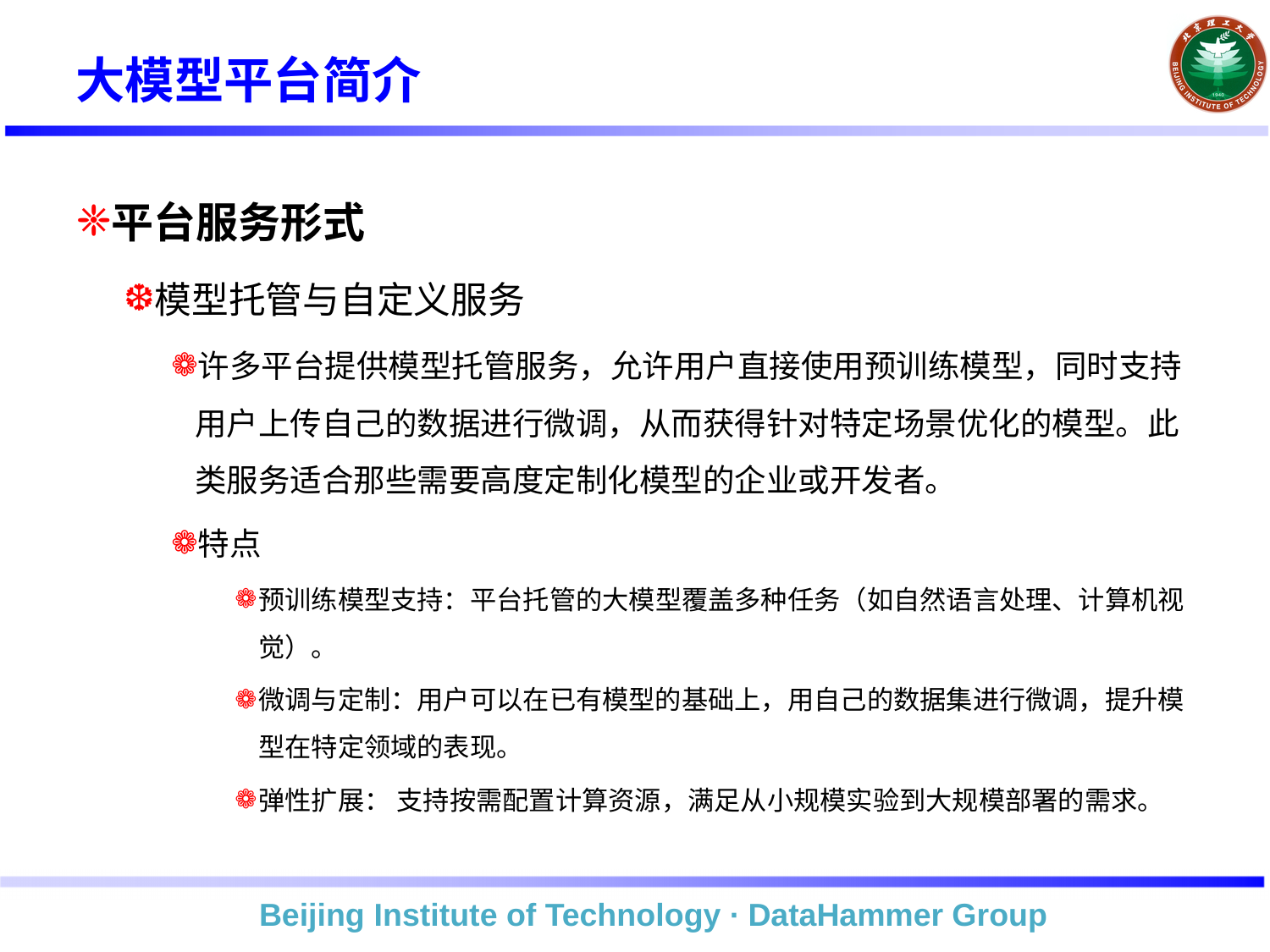

# 大模型平台简介
平台服务形式
模型托管与自定义服务
许多平台提供模型托管服务，允许用户直接使用预训练模型，同时支持用户上传自己的数据进行微调，从而获得针对特定场景优化的模型。此类服务适合那些需要高度定制化模型的企业或开发者。
特点
预训练模型支持：平台托管的大模型覆盖多种任务（如自然语言处理、计算机视觉）。
微调与定制：用户可以在已有模型的基础上，用自己的数据集进行微调，提升模型在特定领域的表现。
弹性扩展： 支持按需配置计算资源，满足从小规模实验到大规模部署的需求。